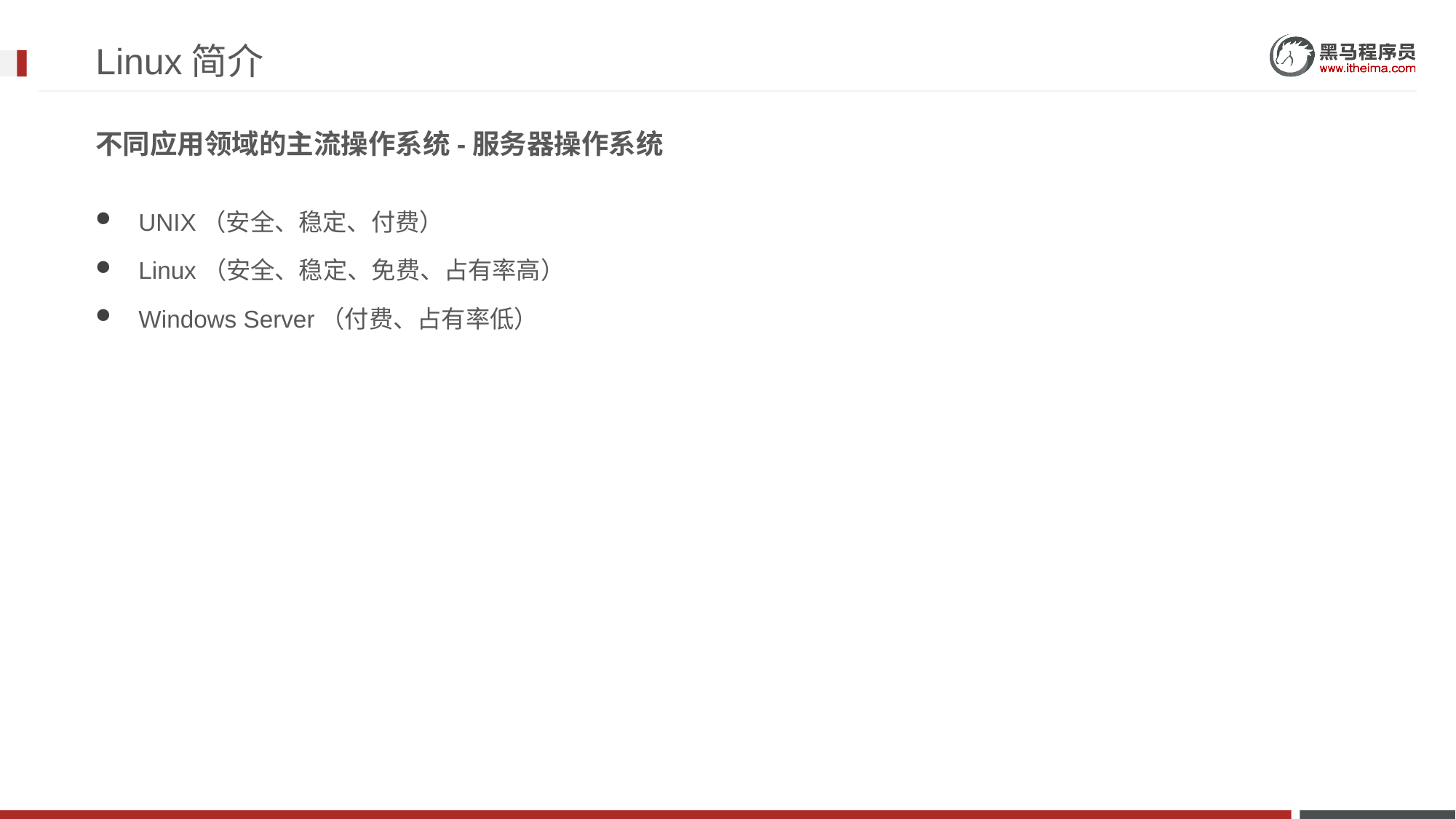

# Linux简介
不同应用领域的主流操作系统-服务器操作系统
UNIX（安全、稳定、付费）
Linux（安全、稳定、免费、占有率高）
Windows Server（付费、占有率低）